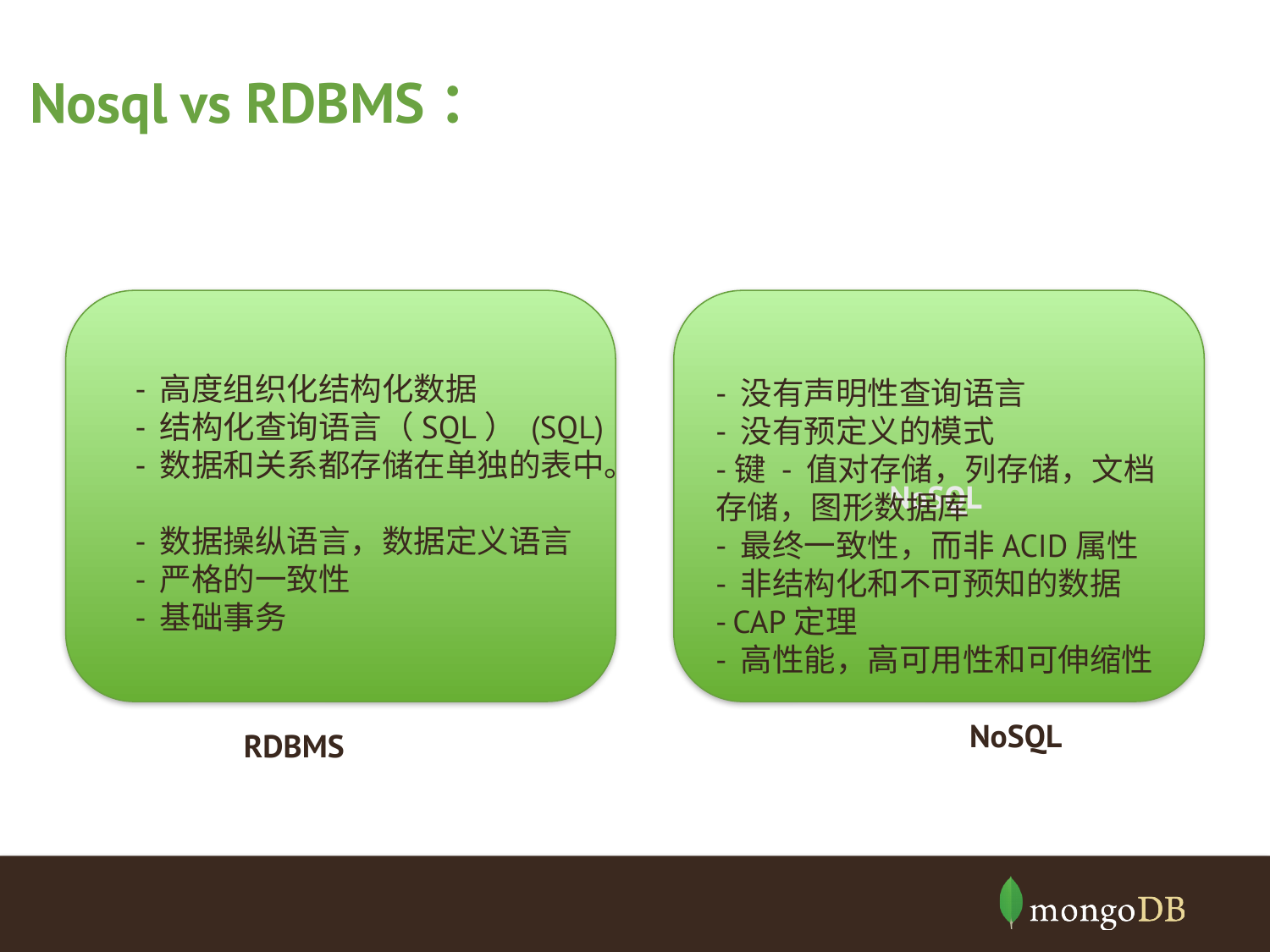

Nosql vs RDBMS：

NoSQL
- 没有声明性查询语言
- 没有预定义的模式
-键 - 值对存储，列存储，文档存储，图形数据库
- 最终一致性，而非ACID属性
- 非结构化和不可预知的数据
- CAP定理 
- 高性能，高可用性和可伸缩性

		NoSQL
- 高度组织化结构化数据 
- 结构化查询语言（SQL） (SQL) 
- 数据和关系都存储在单独的表中。 
- 数据操纵语言，数据定义语言 
- 严格的一致性
- 基础事务
RDBMS